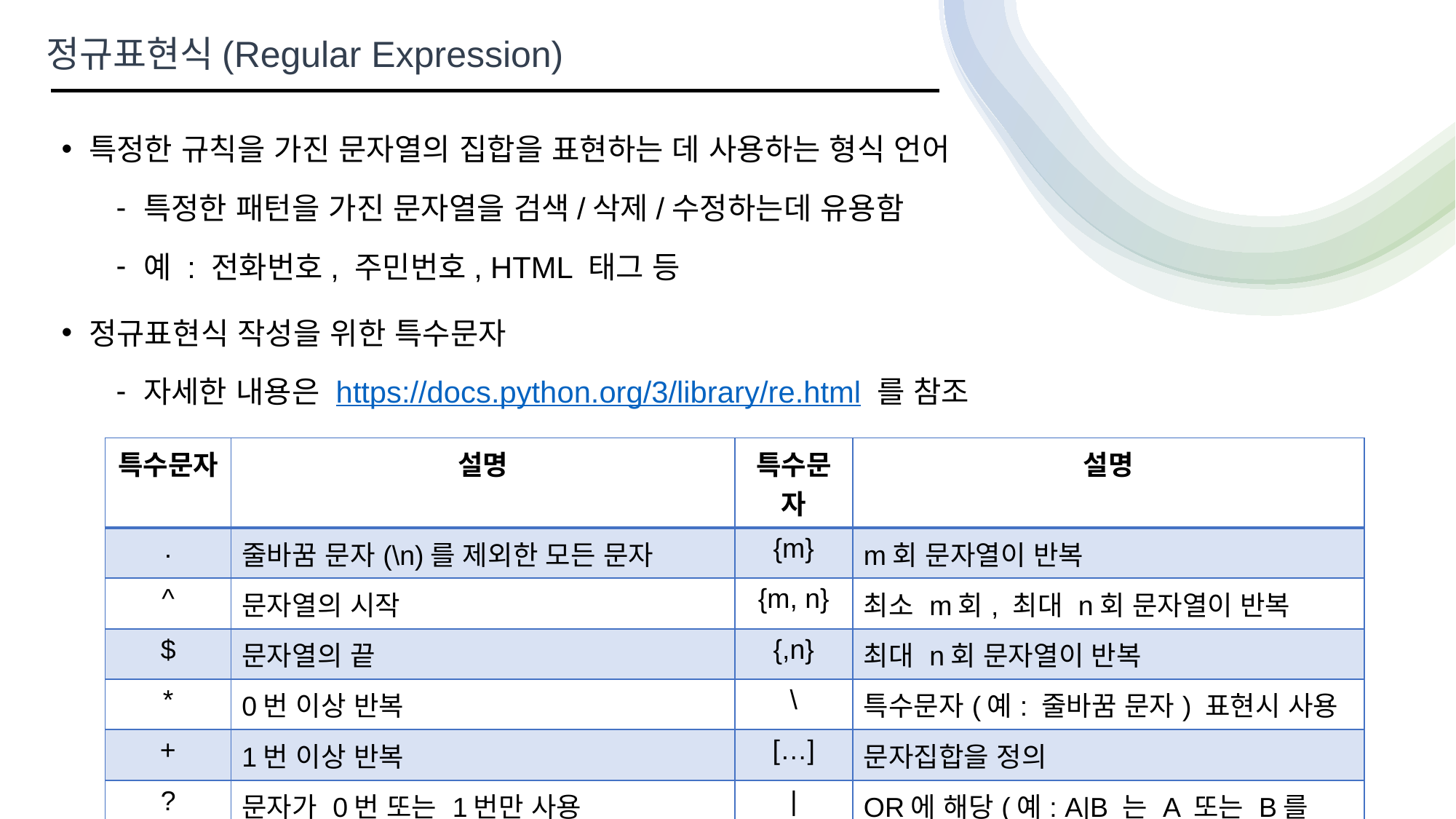

정규표현식(Regular Expression)
특정한 규칙을 가진 문자열의 집합을 표현하는 데 사용하는 형식 언어
특정한 패턴을 가진 문자열을 검색/삭제/수정하는데 유용함
예 : 전화번호, 주민번호, HTML 태그 등
정규표현식 작성을 위한 특수문자
자세한 내용은 https://docs.python.org/3/library/re.html 를 참조

| 특수문자 | 설명 | 특수문자 | 설명 |
| --- | --- | --- | --- |
| . | 줄바꿈 문자(\n)를 제외한 모든 문자 | {m} | m회 문자열이 반복 |
| ^ | 문자열의 시작 | {m, n} | 최소 m회, 최대 n회 문자열이 반복 |
| $ | 문자열의 끝 | {,n} | 최대 n회 문자열이 반복 |
| \* | 0번 이상 반복 | \ | 특수문자(예: 줄바꿈 문자) 표현시 사용 |
| + | 1번 이상 반복 | […] | 문자집합을 정의 |
| ? | 문자가 0번 또는 1번만 사용 | | | OR에 해당(예: A|B 는 A 또는 B를 의미) |